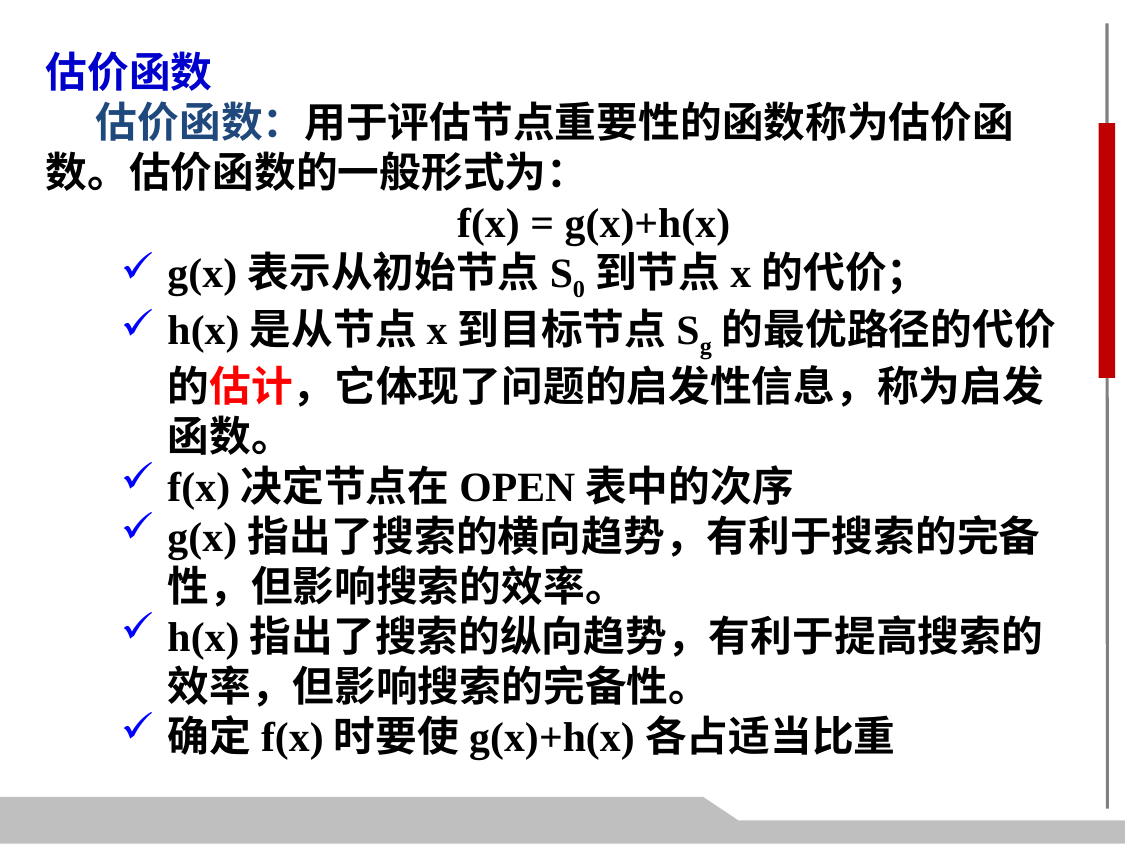

估价函数
  　估价函数：用于评估节点重要性的函数称为估价函数。估价函数的一般形式为：
f(x) = g(x)+h(x)
g(x)表示从初始节点S0到节点x的代价；
h(x)是从节点x到目标节点Sg的最优路径的代价的估计，它体现了问题的启发性信息，称为启发函数。
f(x)决定节点在OPEN表中的次序
g(x)指出了搜索的横向趋势，有利于搜索的完备性，但影响搜索的效率。
h(x)指出了搜索的纵向趋势，有利于提高搜索的效率，但影响搜索的完备性。
确定f(x)时要使g(x)+h(x)各占适当比重